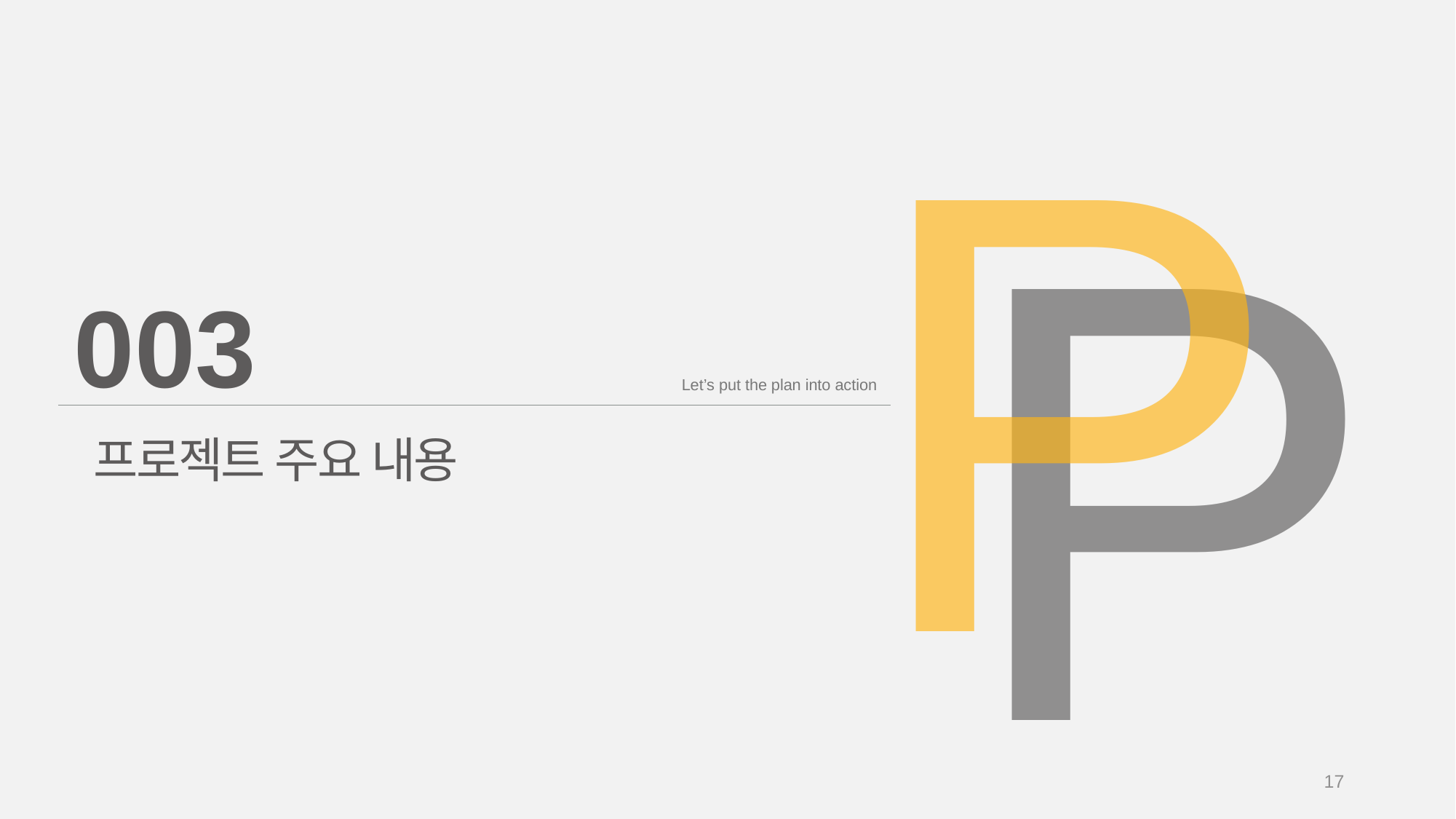

P
P
003
Let’s put the plan into action
프로젝트 주요 내용
17